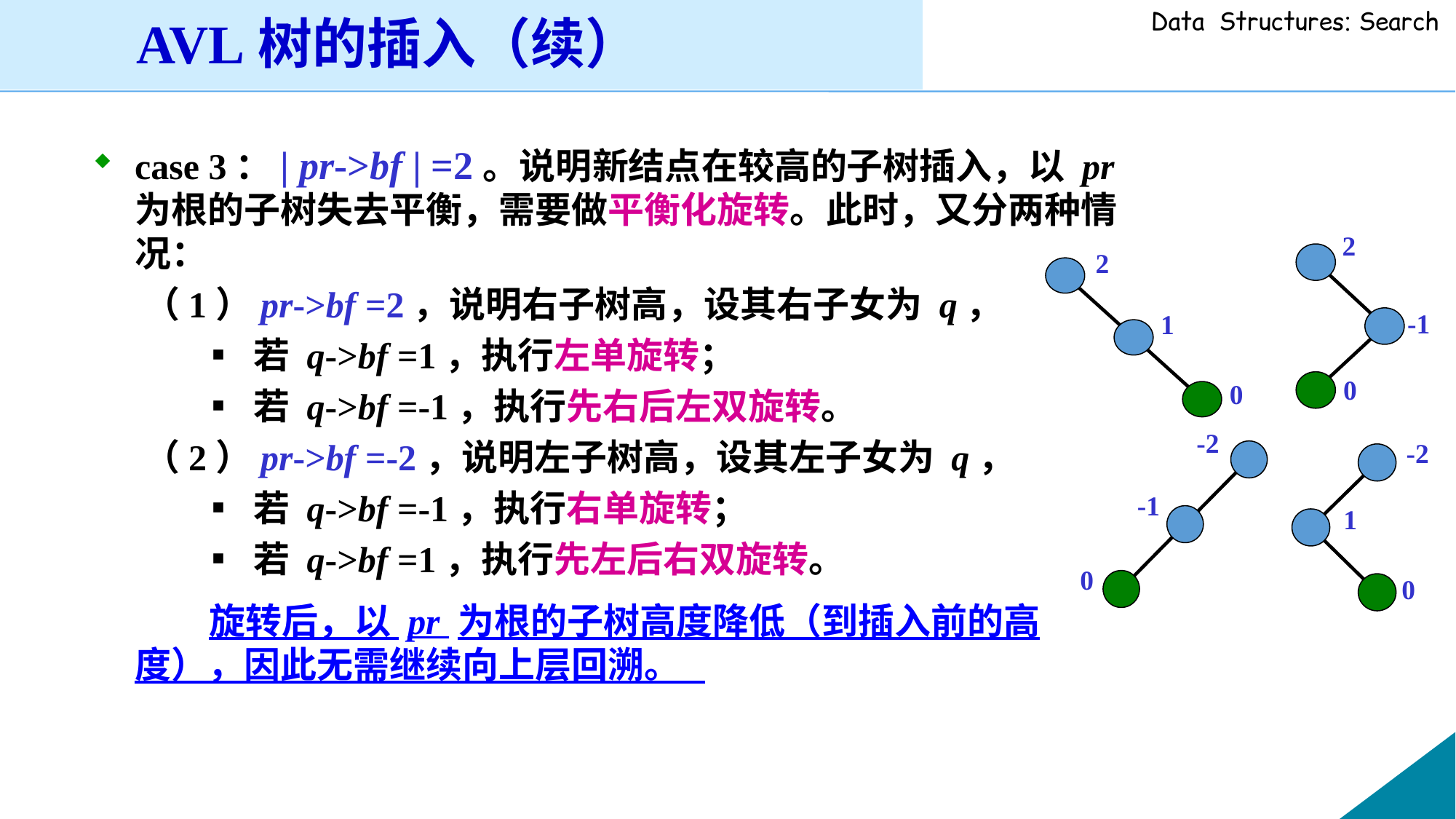

AVL树的插入（续）
case 3：| pr->bf | =2。说明新结点在较高的子树插入，以 pr 为根的子树失去平衡，需要做平衡化旋转。此时，又分两种情况：
     （1）pr->bf =2，说明右子树高，设其右子女为 q，
             ▪ 若 q->bf =1，执行左单旋转；
             ▪ 若 q->bf =-1，执行先右后左双旋转。
     （2）pr->bf =-2，说明左子树高，设其左子女为 q，
             ▪ 若 q->bf =-1，执行右单旋转；
             ▪ 若 q->bf =1，执行先左后右双旋转。

             旋转后，以 pr 为根的子树高度降低（到插入前的高度），因此无需继续向上层回溯。
2

-1

0
2

1

0

-2

-1

0

-2

1

0